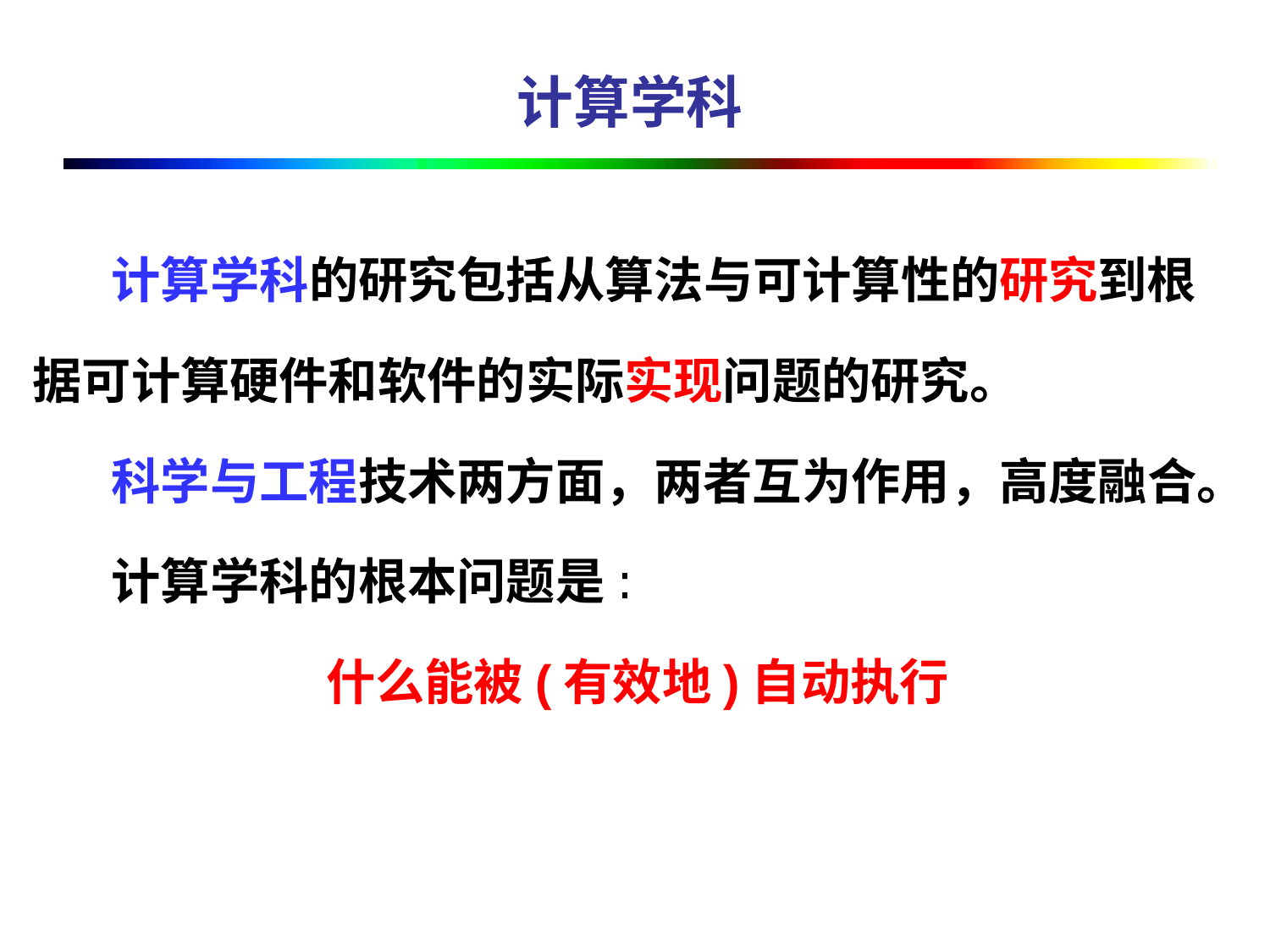

# 计算学科
      计算学科的研究包括从算法与可计算性的研究到根据可计算硬件和软件的实际实现问题的研究。
      科学与工程技术两方面，两者互为作用，高度融合。
      计算学科的根本问题是:
什么能被(有效地)自动执行